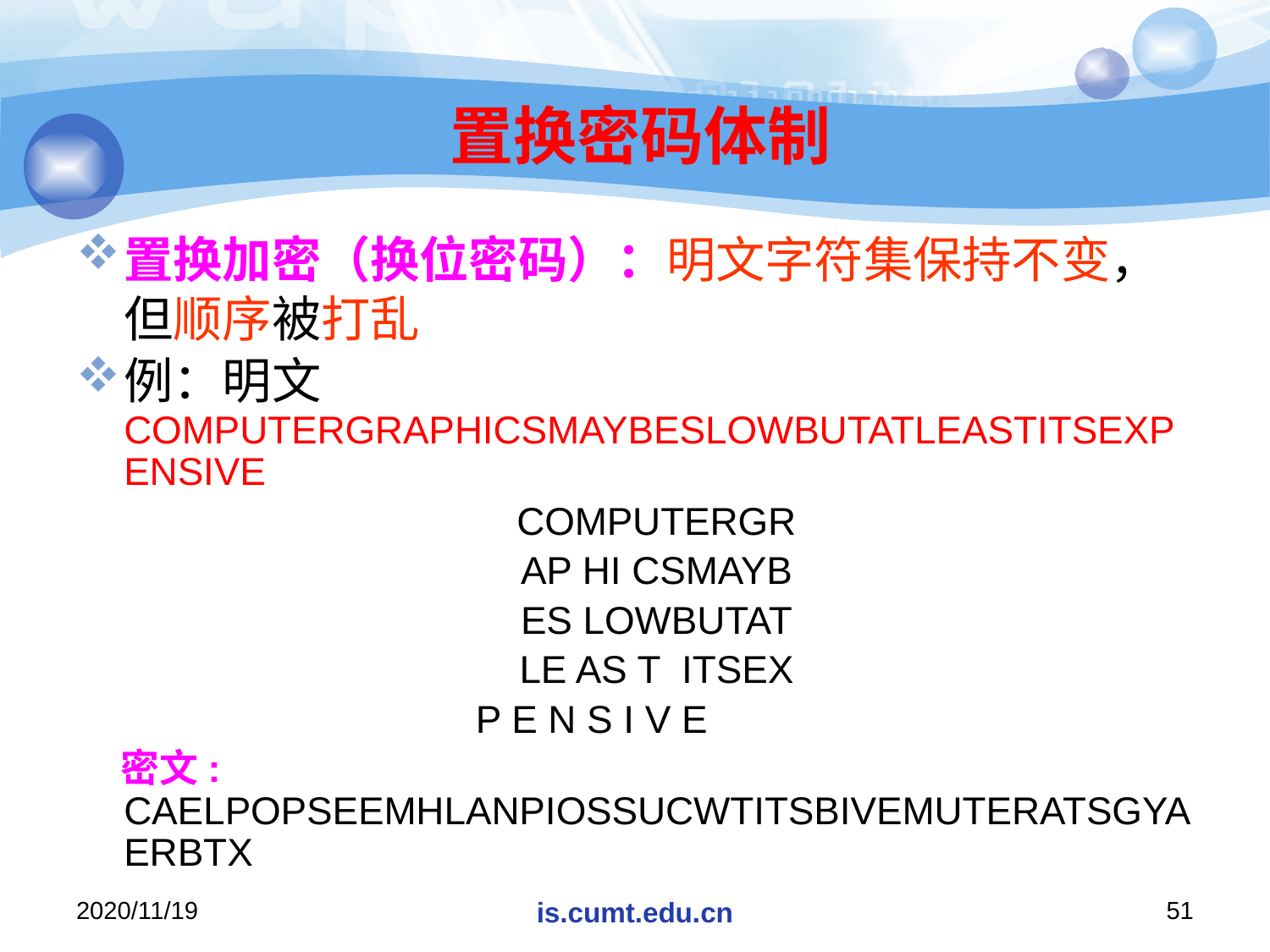

# 置换密码体制
置换加密（换位密码）：明文字符集保持不变，但顺序被打乱
例：明文   COMPUTERGRAPHICSMAYBESLOWBUTATLEASTITSEXPENSIVE
    COMPUTERGR
    AP HI CSMAYB
    ES LOWBUTAT
    LE AS T  ITSEX
P E N S I V E
    密文: CAELPOPSEEMHLANPIOSSUCWTITSBIVEMUTERATSGYAERBTX

2020/11/19
is.cumt.edu.cn
51